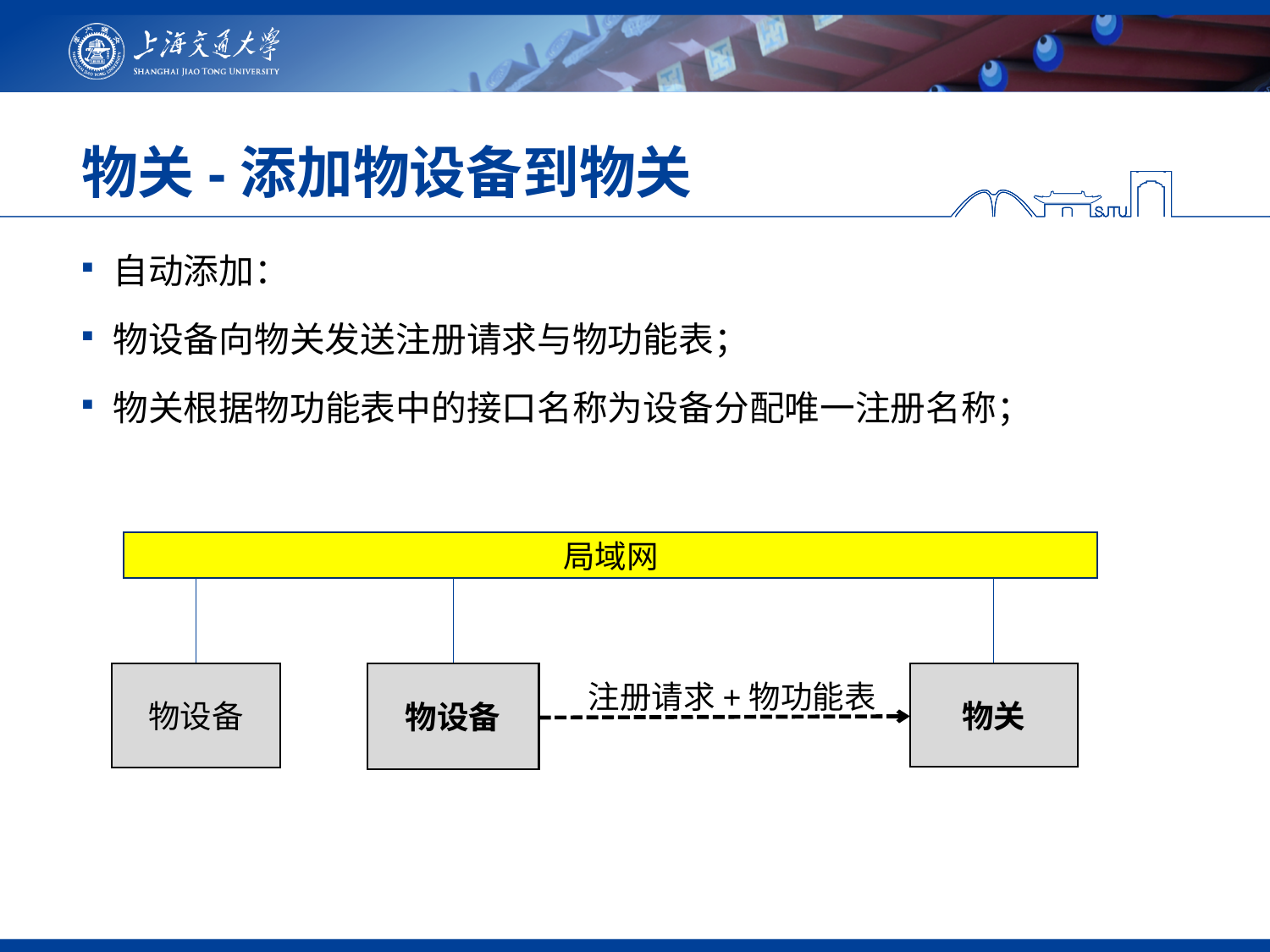

# 物关-添加物设备到物关
自动添加：
物设备向物关发送注册请求与物功能表；
物关根据物功能表中的接口名称为设备分配唯一注册名称；
局域网
物设备
物设备
物关
物设备
物设备
注册请求+物功能表